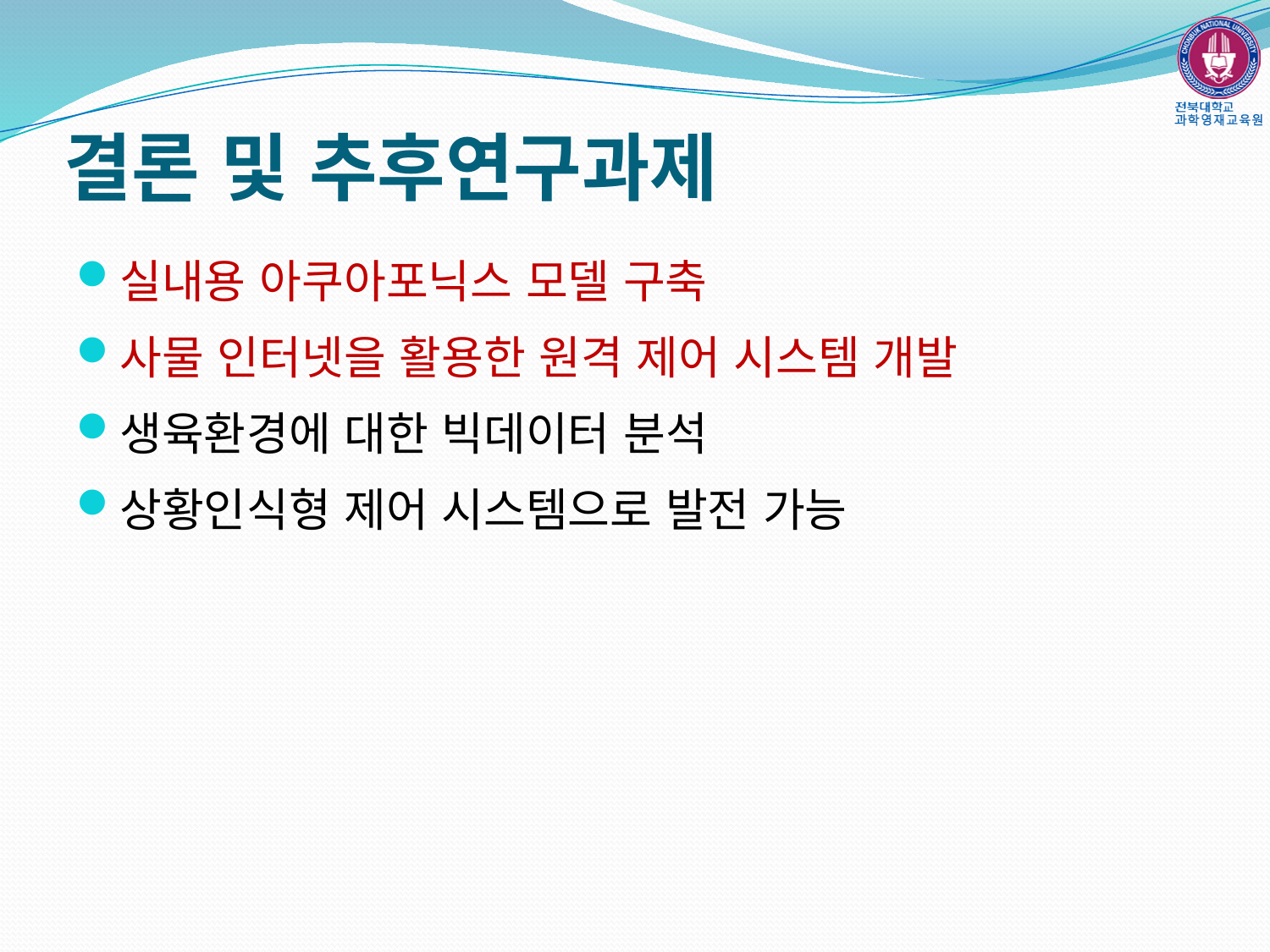

# 결론 및 추후연구과제
실내용 아쿠아포닉스 모델 구축
사물 인터넷을 활용한 원격 제어 시스템 개발
생육환경에 대한 빅데이터 분석
상황인식형 제어 시스템으로 발전 가능